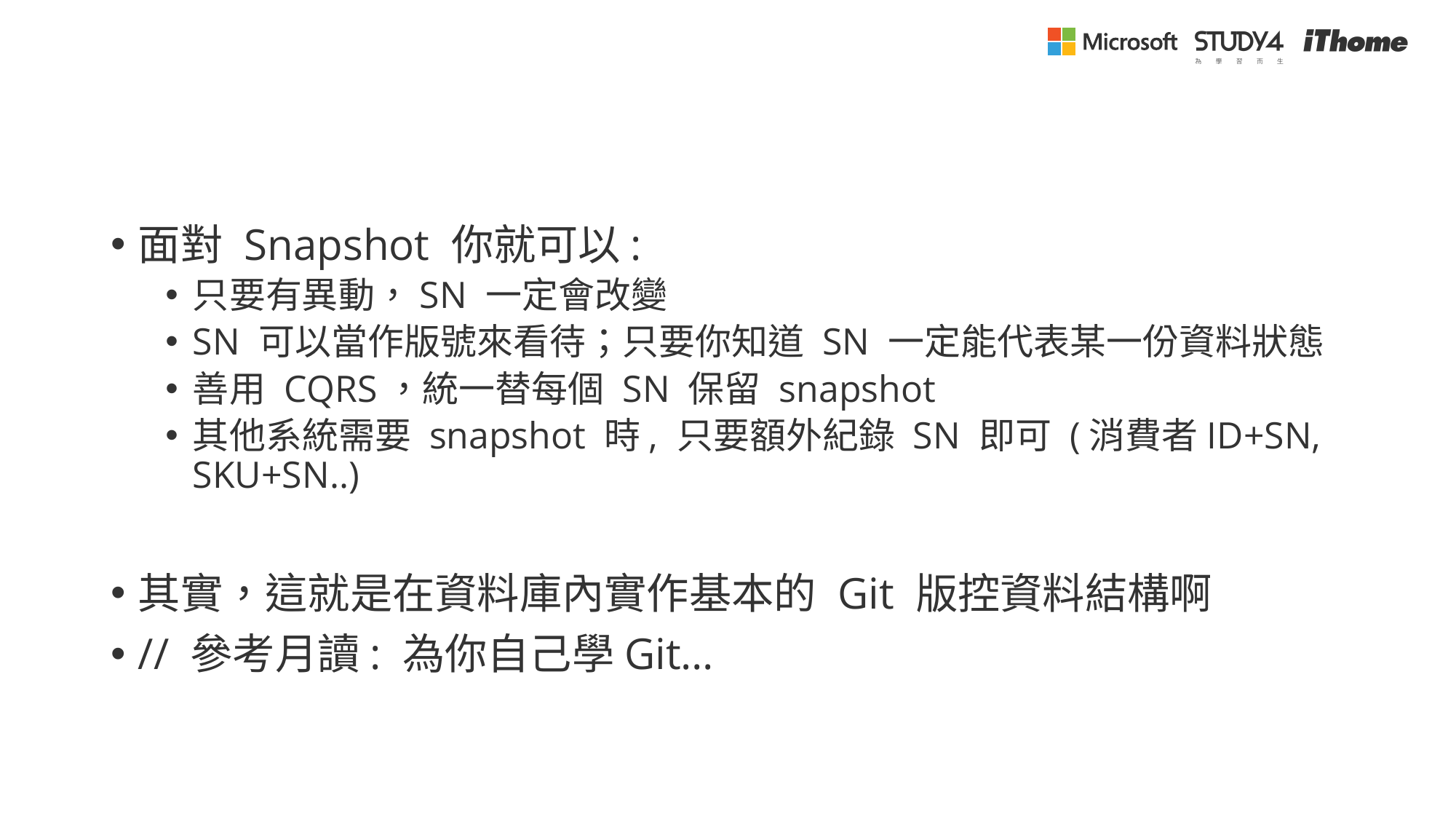

#
面對 Snapshot 你就可以:
只要有異動，SN 一定會改變
SN 可以當作版號來看待；只要你知道 SN 一定能代表某一份資料狀態
善用 CQRS，統一替每個 SN 保留 snapshot
其他系統需要 snapshot 時, 只要額外紀錄 SN 即可 (消費者ID+SN, SKU+SN..)

其實，這就是在資料庫內實作基本的 Git 版控資料結構啊
// 參考月讀: 為你自己學Git…